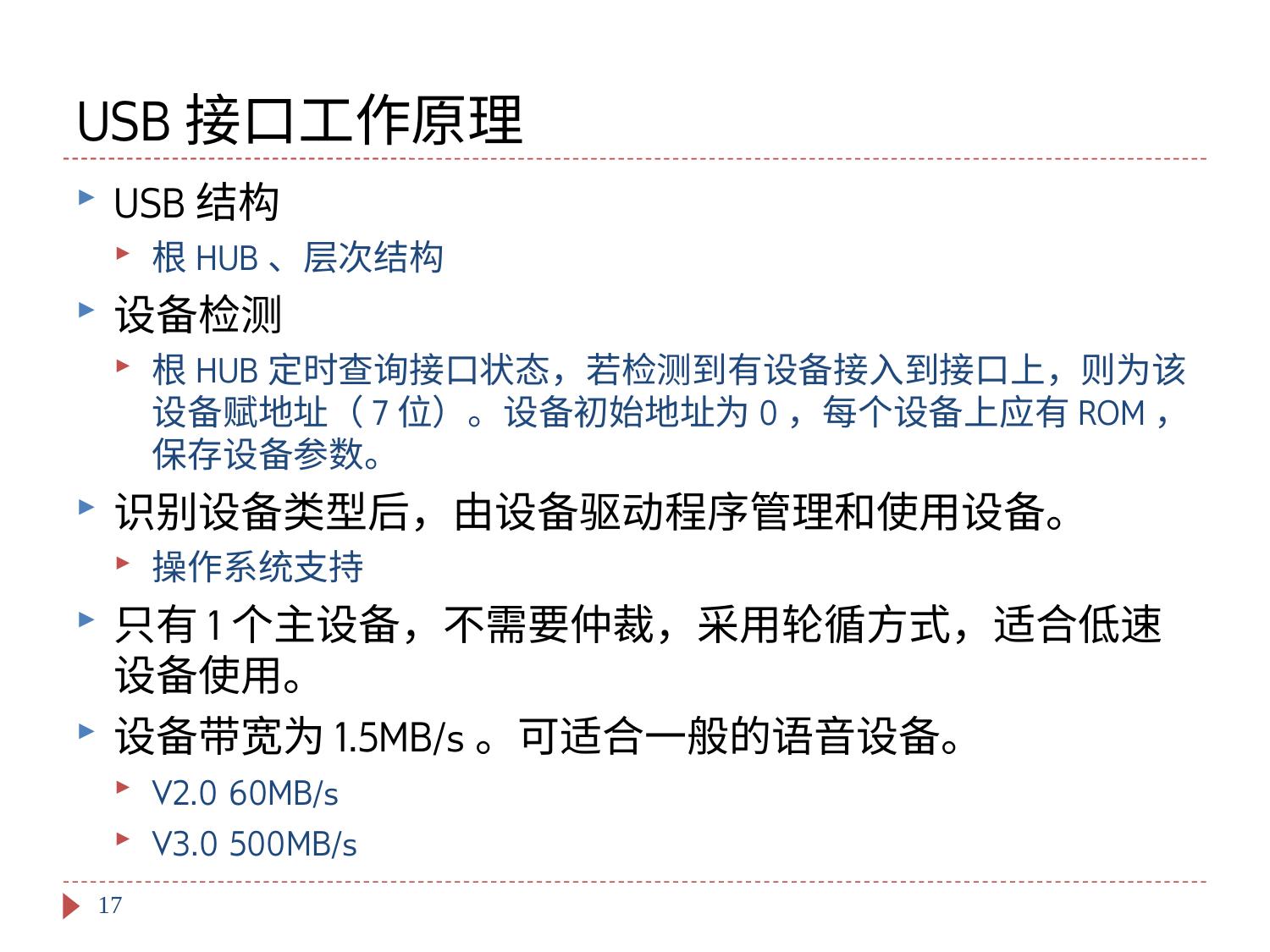

# USB接口工作原理
USB结构
根HUB、层次结构
设备检测
根HUB定时查询接口状态，若检测到有设备接入到接口上，则为该设备赋地址（7位）。设备初始地址为0，每个设备上应有ROM，保存设备参数。
识别设备类型后，由设备驱动程序管理和使用设备。
操作系统支持
只有1个主设备，不需要仲裁，采用轮循方式，适合低速设备使用。
设备带宽为1.5MB/s。可适合一般的语音设备。
V2.0 60MB/s
V3.0 500MB/s

17